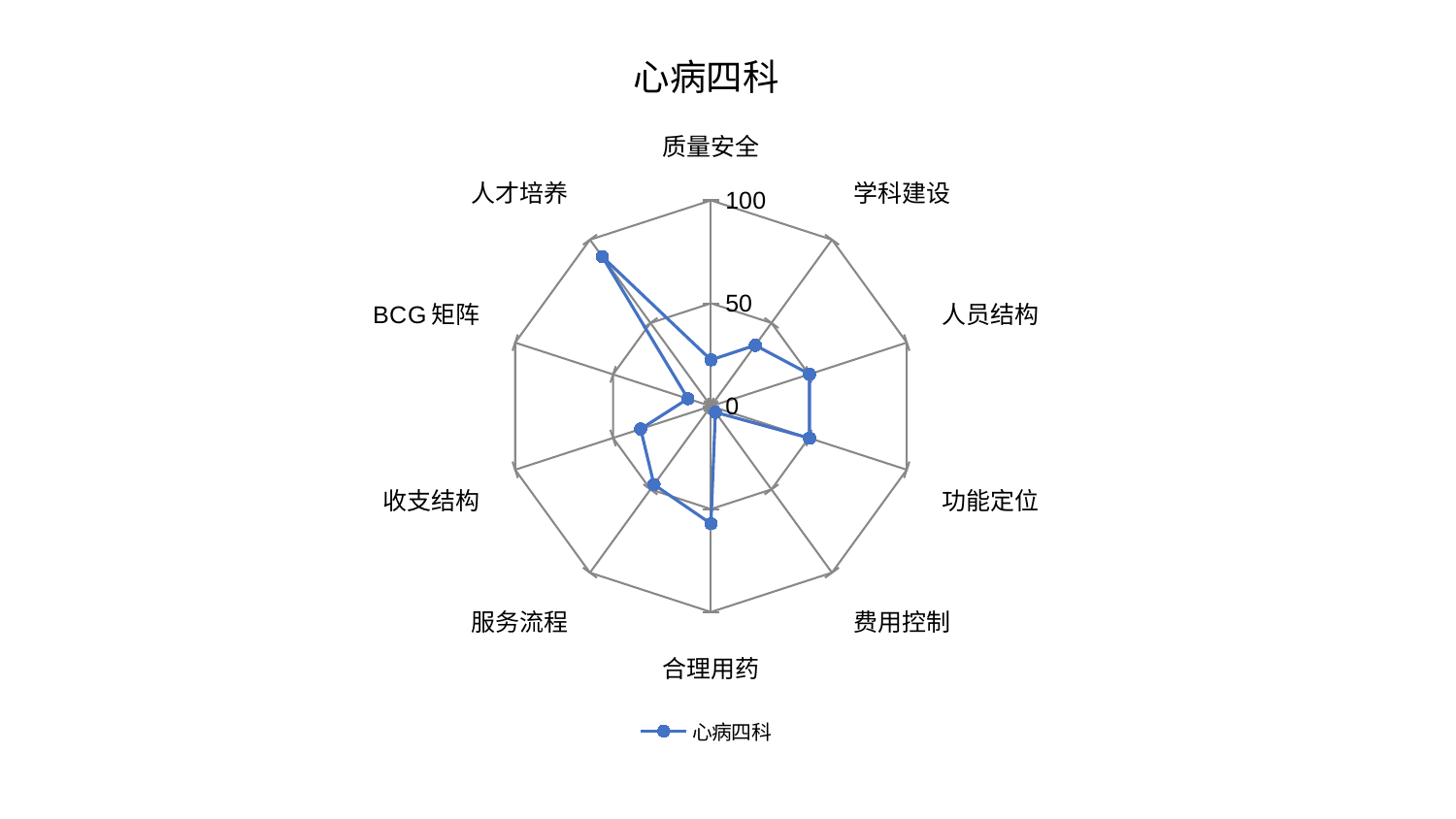

### Chart: 心病四科

| Category | 心病四科 |
|---|---|
| 质量安全 | 22.489707489589687 |
| 学科建设 | 36.59247957907131 |
| 人员结构 | 50.361691529280684 |
| 功能定位 | 50.36342754660435 |
| 费用控制 | 3.6704226002073543 |
| 合理用药 | 57.11933871694856 |
| 服务流程 | 47.091978916905546 |
| 收支结构 | 35.94381037188743 |
| BCG矩阵 | 11.788009733163749 |
| 人才培养 | 89.82869568926479 |
143